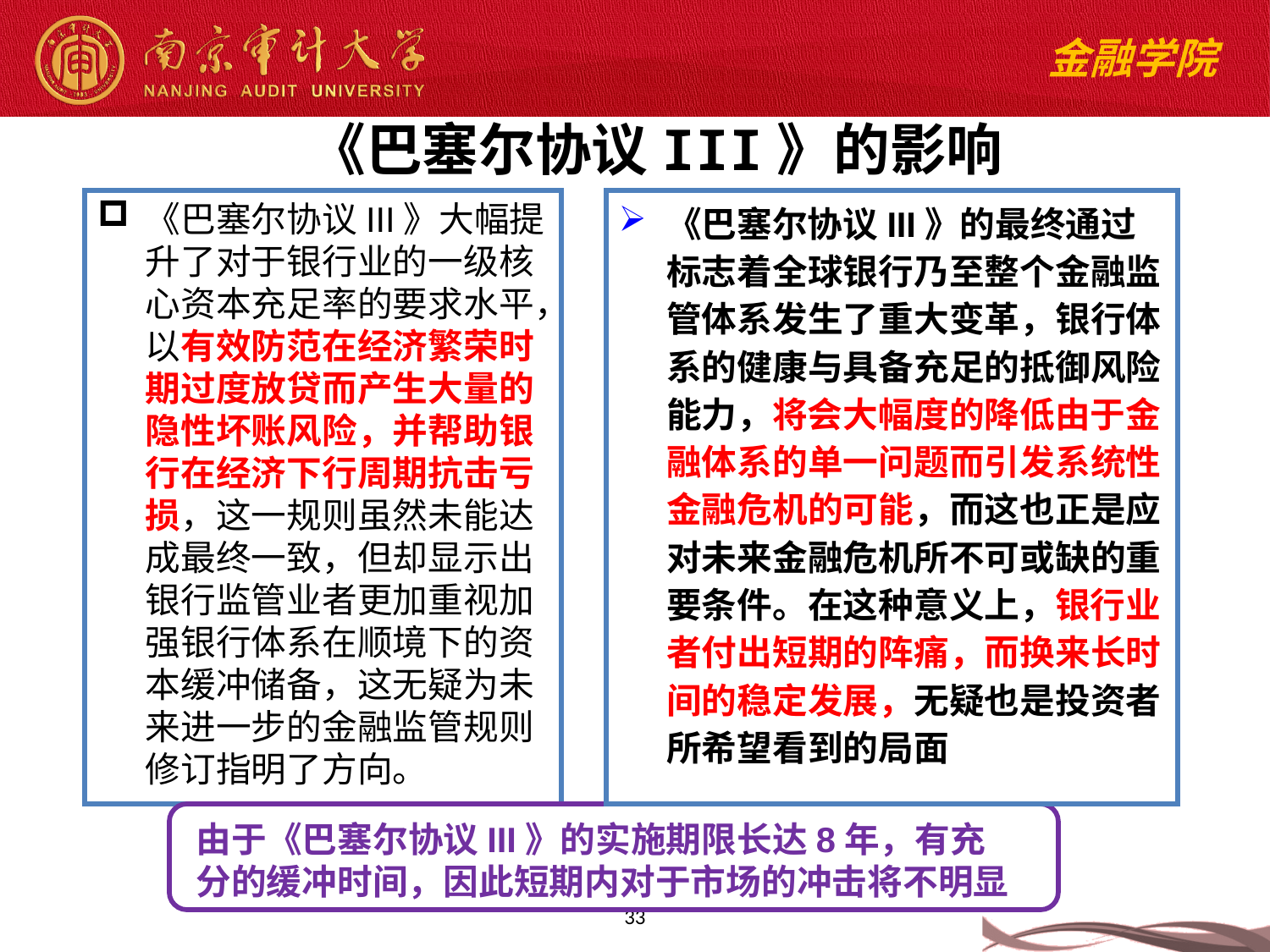

《巴塞尔协议III》的影响
《巴塞尔协议III》大幅提升了对于银行业的一级核心资本充足率的要求水平，以有效防范在经济繁荣时期过度放贷而产生大量的隐性坏账风险，并帮助银行在经济下行周期抗击亏损，这一规则虽然未能达成最终一致，但却显示出银行监管业者更加重视加强银行体系在顺境下的资本缓冲储备，这无疑为未来进一步的金融监管规则修订指明了方向。
《巴塞尔协议III》的最终通过标志着全球银行乃至整个金融监管体系发生了重大变革，银行体系的健康与具备充足的抵御风险能力，将会大幅度的降低由于金融体系的单一问题而引发系统性金融危机的可能，而这也正是应对未来金融危机所不可或缺的重要条件。在这种意义上，银行业者付出短期的阵痛，而换来长时间的稳定发展，无疑也是投资者所希望看到的局面

由于《巴塞尔协议III》的实施期限长达8年，有充分的缓冲时间，因此短期内对于市场的冲击将不明显
33